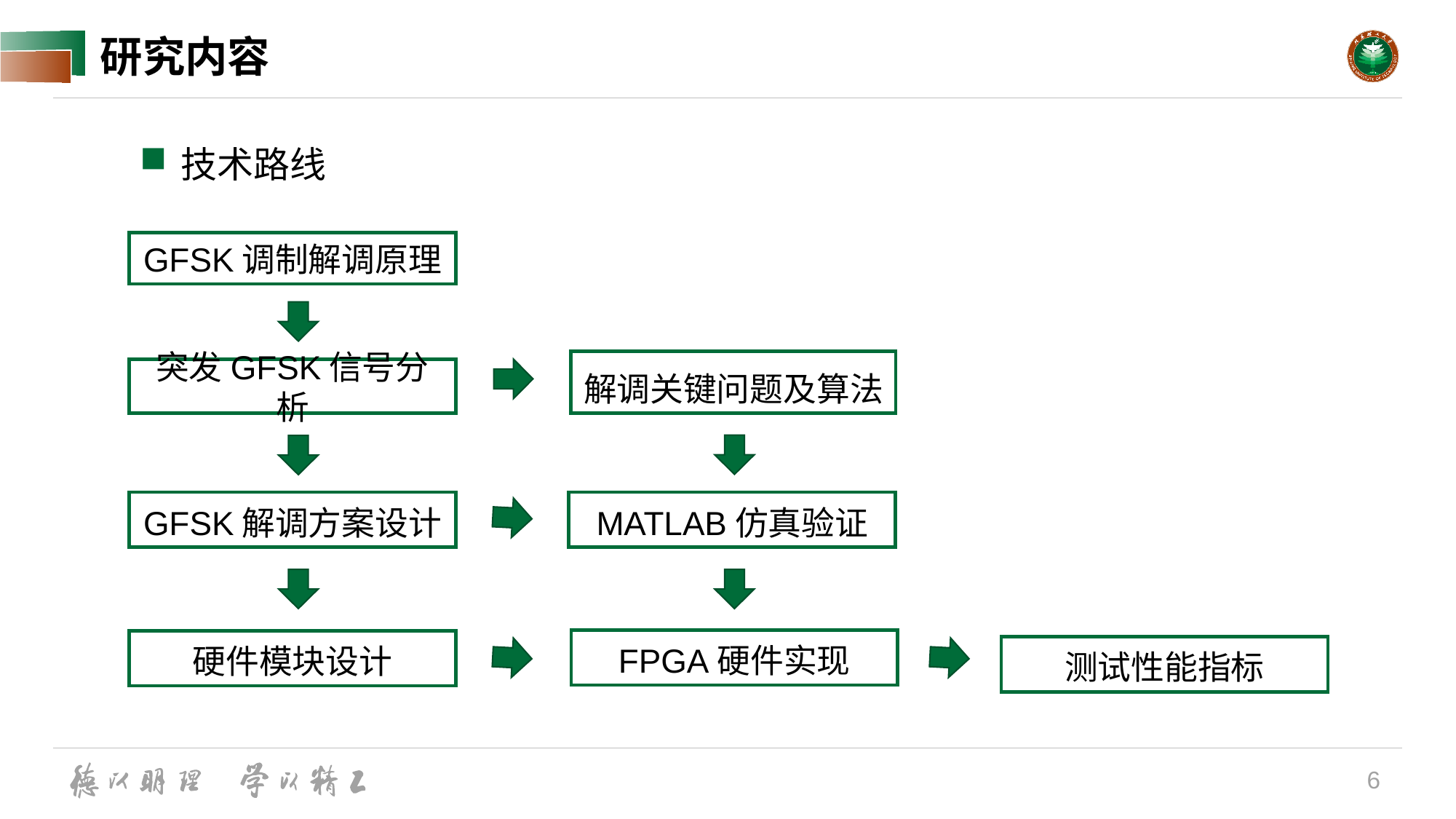

# 研究内容
技术路线
GFSK调制解调原理

解调关键问题及算法
突发GFSK信号分析

GFSK解调方案设计
MATLAB仿真验证

FPGA硬件实现
硬件模块设计
测试性能指标